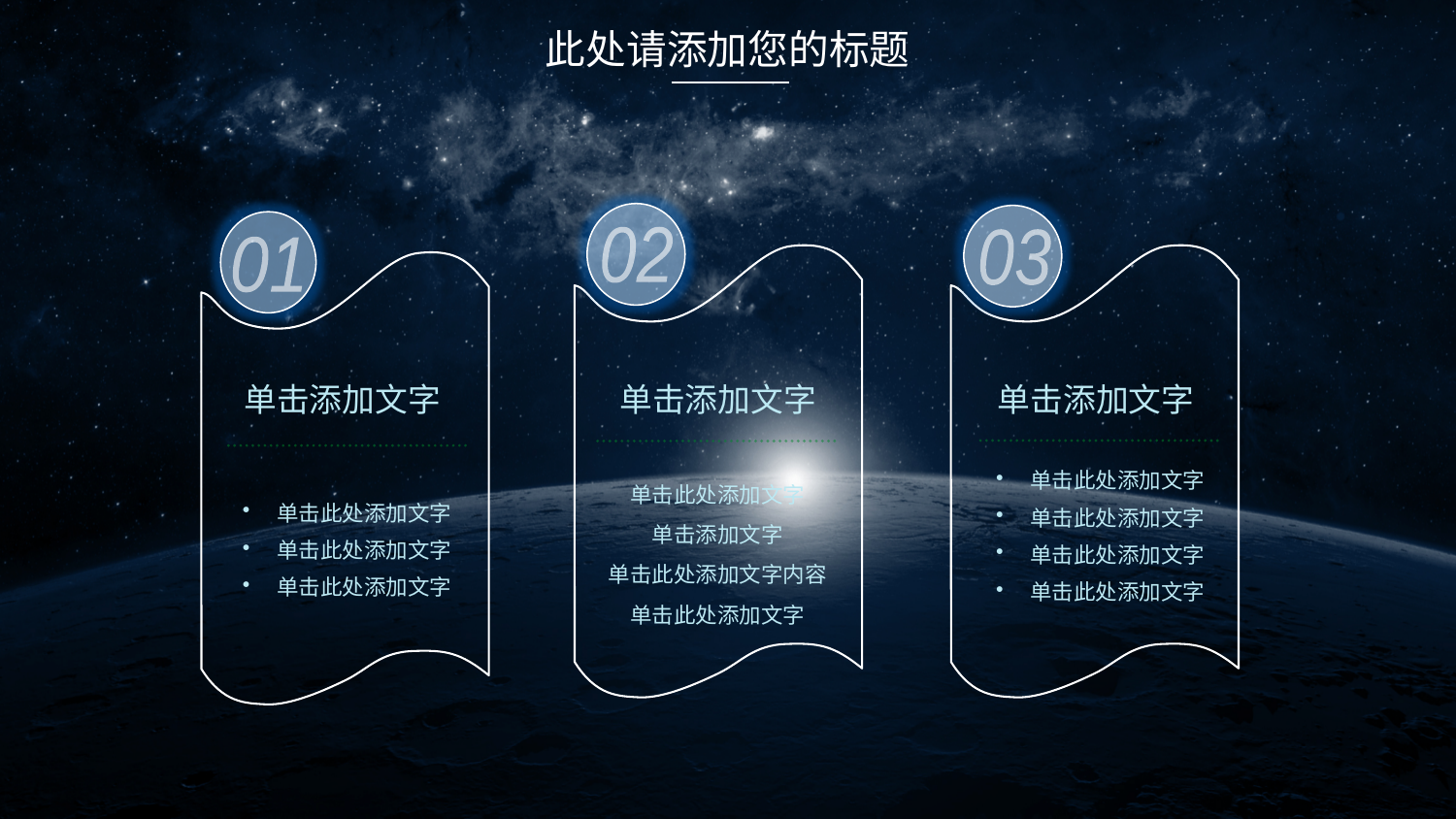

02

03

01

单击添加文字
单击添加文字
单击添加文字

单击此处添加文字
单击添加文字
单击此处添加文字内容
单击此处添加文字
单击此处添加文字
单击此处添加文字
单击此处添加文字
单击此处添加文字
单击此处添加文字
单击此处添加文字
单击此处添加文字